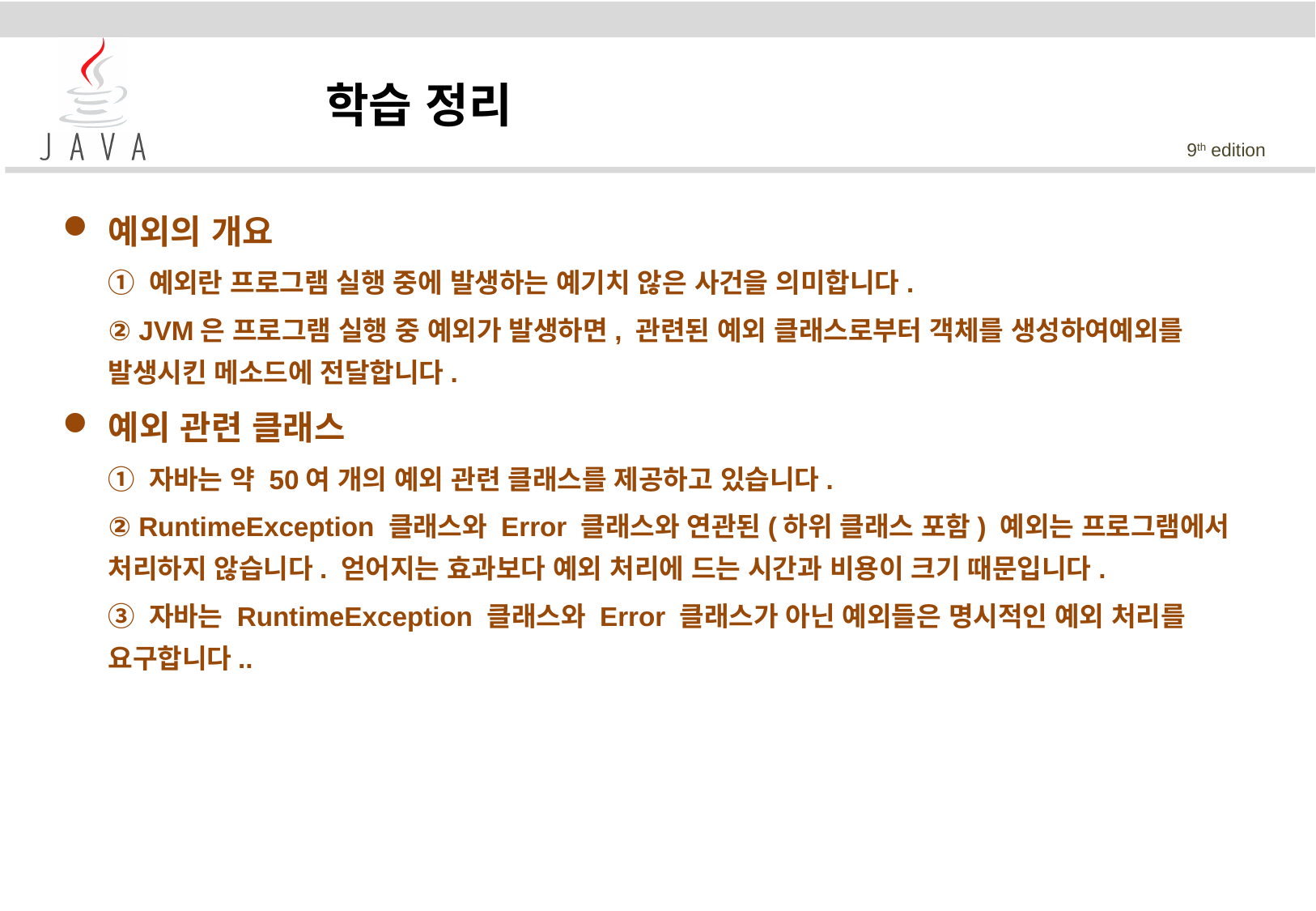

학습 정리
예외의 개요
	① 예외란 프로그램 실행 중에 발생하는 예기치 않은 사건을 의미합니다.
	② JVM은 프로그램 실행 중 예외가 발생하면, 관련된 예외 클래스로부터 객체를 생성하여예외를 발생시킨 메소드에 전달합니다.
예외 관련 클래스
	① 자바는 약 50여 개의 예외 관련 클래스를 제공하고 있습니다.
	② RuntimeException 클래스와 Error 클래스와 연관된(하위 클래스 포함) 예외는 프로그램에서 처리하지 않습니다. 얻어지는 효과보다 예외 처리에 드는 시간과 비용이 크기 때문입니다.
	③ 자바는 RuntimeException 클래스와 Error 클래스가 아닌 예외들은 명시적인 예외 처리를 요구합니다..